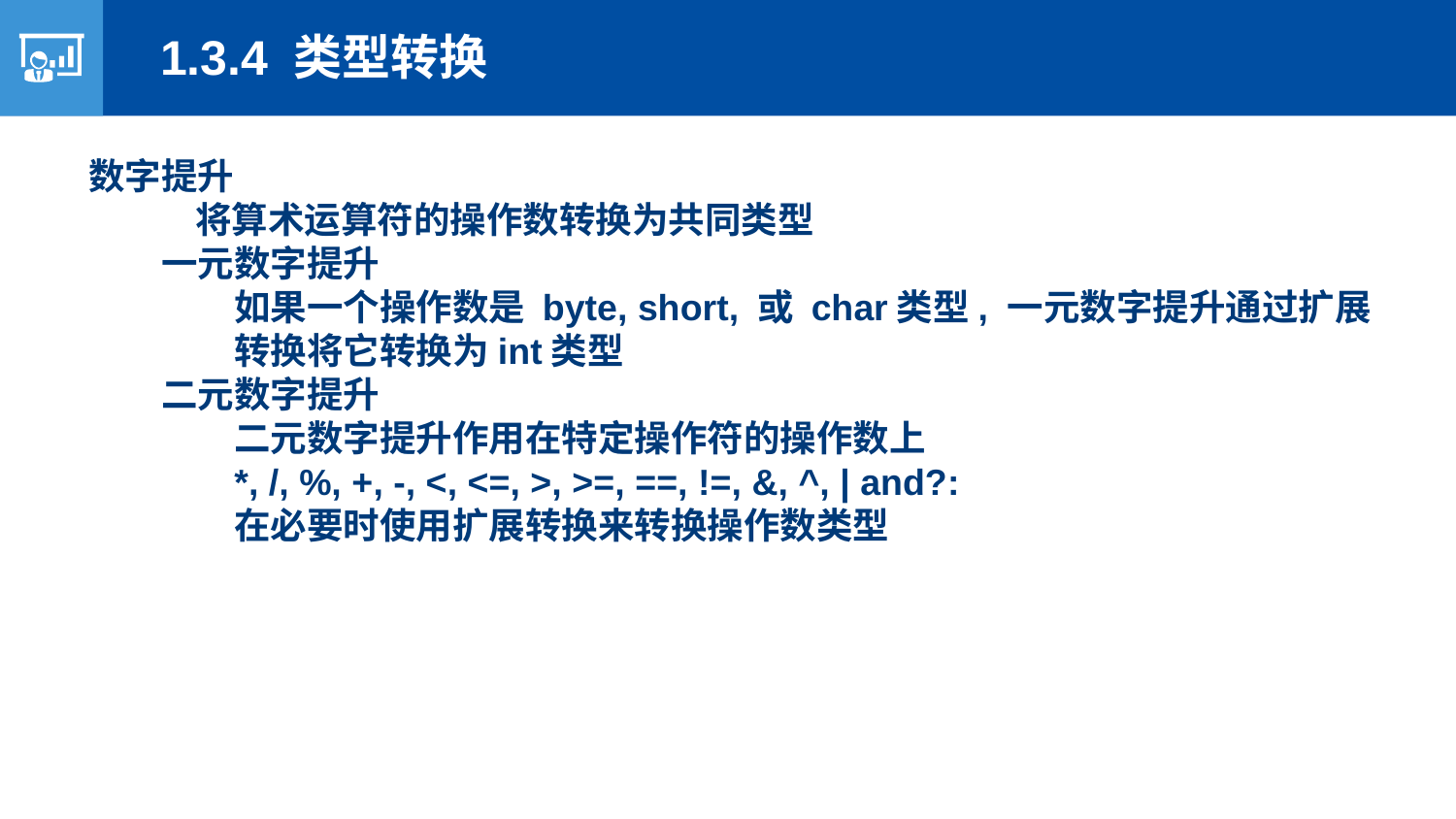

1.3.4 类型转换
数字提升
   将算术运算符的操作数转换为共同类型
一元数字提升
如果一个操作数是 byte, short, 或 char类型, 一元数字提升通过扩展转换将它转换为int类型
二元数字提升
二元数字提升作用在特定操作符的操作数上
*, /, %, +, -, <, <=, >, >=, ==, !=, &, ^, | and?:
在必要时使用扩展转换来转换操作数类型